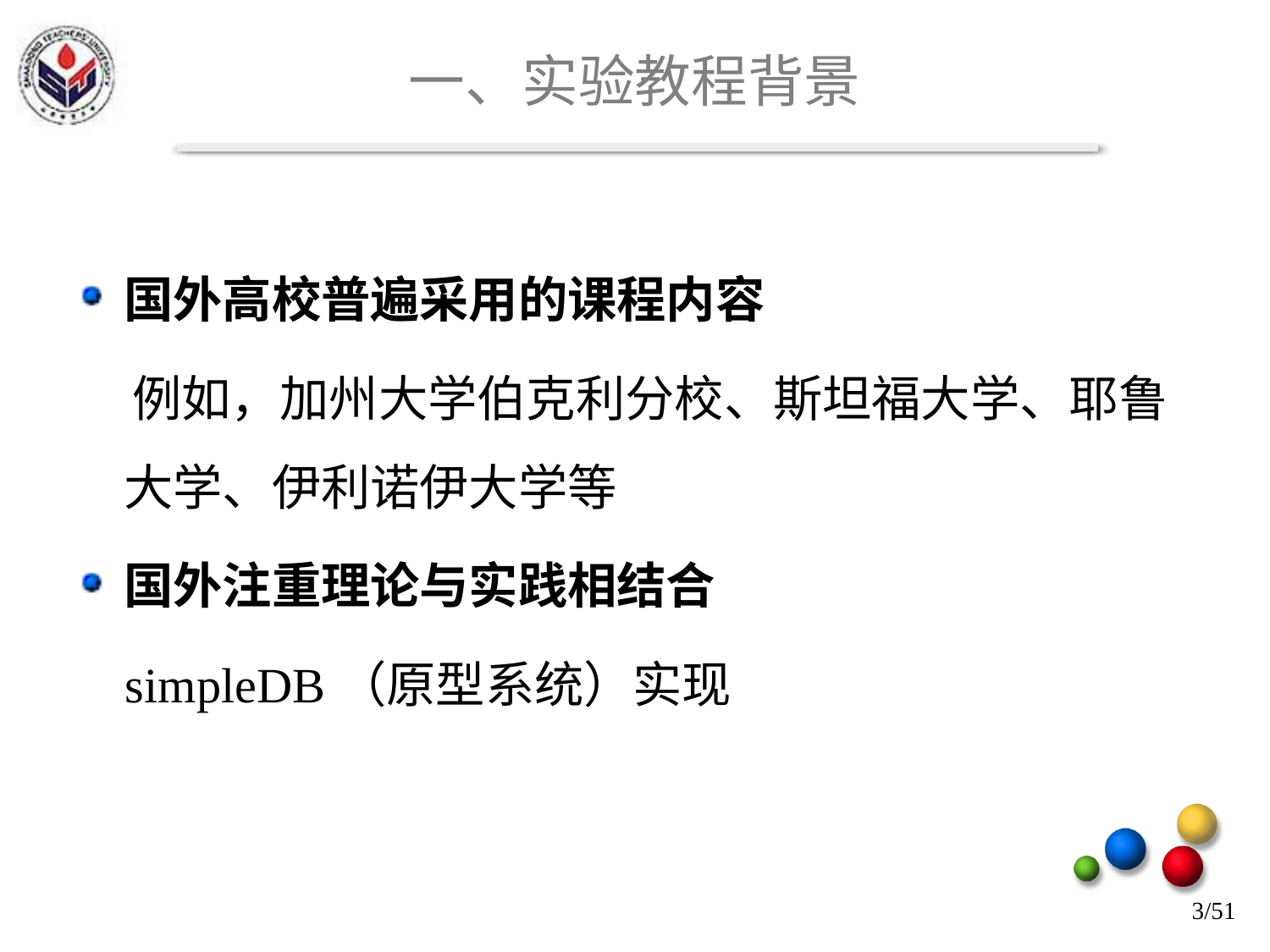

# 一、实验教程背景
国外高校普遍采用的课程内容
    例如，加州大学伯克利分校、斯坦福大学、耶鲁大学、伊利诺伊大学等
国外注重理论与实践相结合
    simpleDB（原型系统）实现

3/51